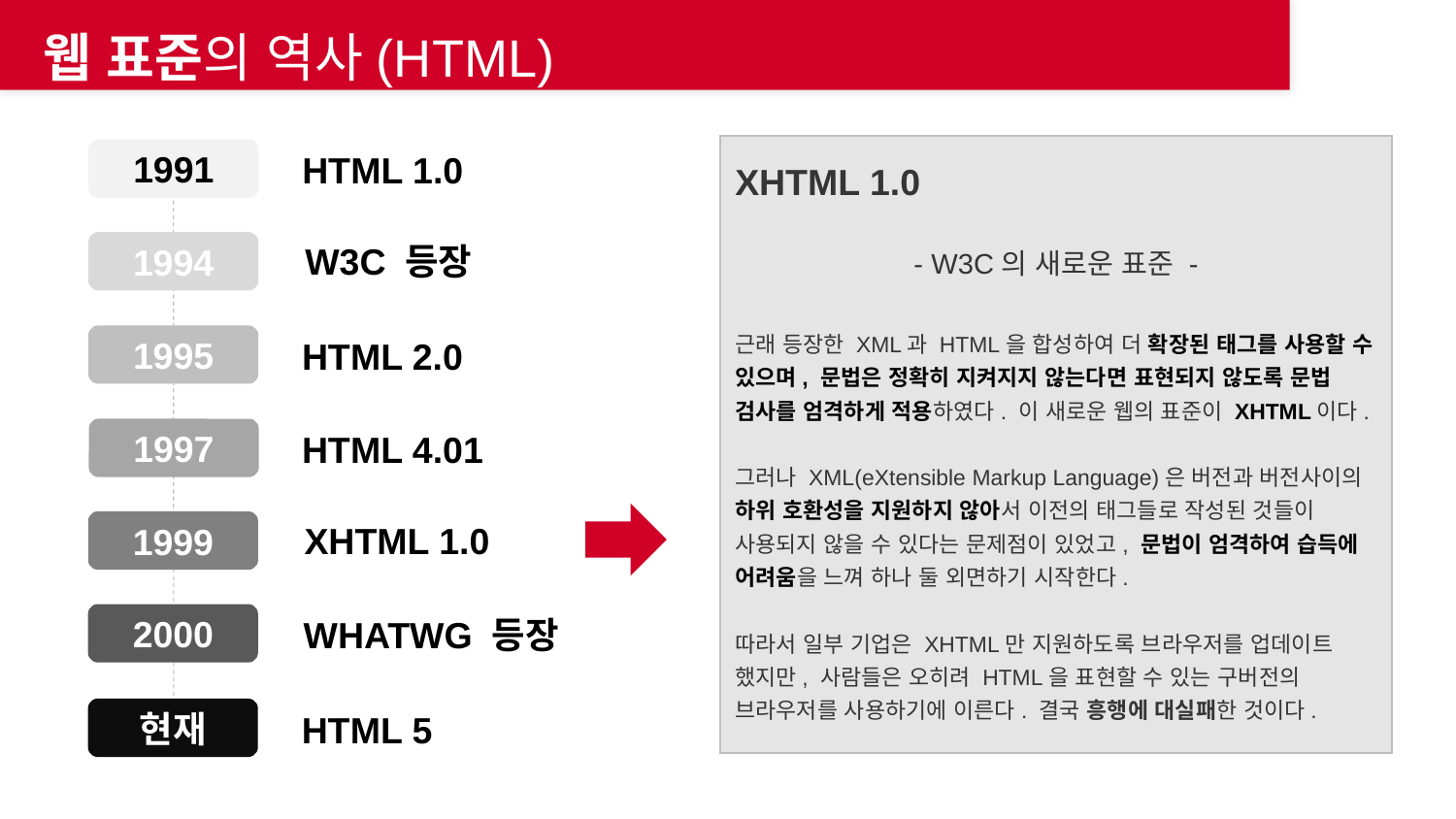

웹 표준의 역사(HTML)

XHTML 1.0

- W3C의 새로운 표준 -

근래 등장한 XML과 HTML을 합성하여 더 확장된 태그를 사용할 수 있으며, 문법은 정확히 지켜지지 않는다면 표현되지 않도록 문법 검사를 엄격하게 적용하였다. 이 새로운 웹의 표준이 XHTML이다.

그러나 XML(eXtensible Markup Language)은 버전과 버전사이의 하위 호환성을 지원하지 않아서 이전의 태그들로 작성된 것들이 사용되지 않을 수 있다는 문제점이 있었고, 문법이 엄격하여 습득에 어려움을 느껴 하나 둘 외면하기 시작한다.

따라서 일부 기업은 XHTML만 지원하도록 브라우저를 업데이트 했지만, 사람들은 오히려 HTML을 표현할 수 있는 구버전의 브라우저를 사용하기에 이른다. 결국 흥행에 대실패한 것이다.

1991
HTML 1.0
1994
W3C 등장
1995
HTML 2.0
1997
HTML 4.01

XHTML 1.0
1999
2000
WHATWG 등장
현재
HTML 5